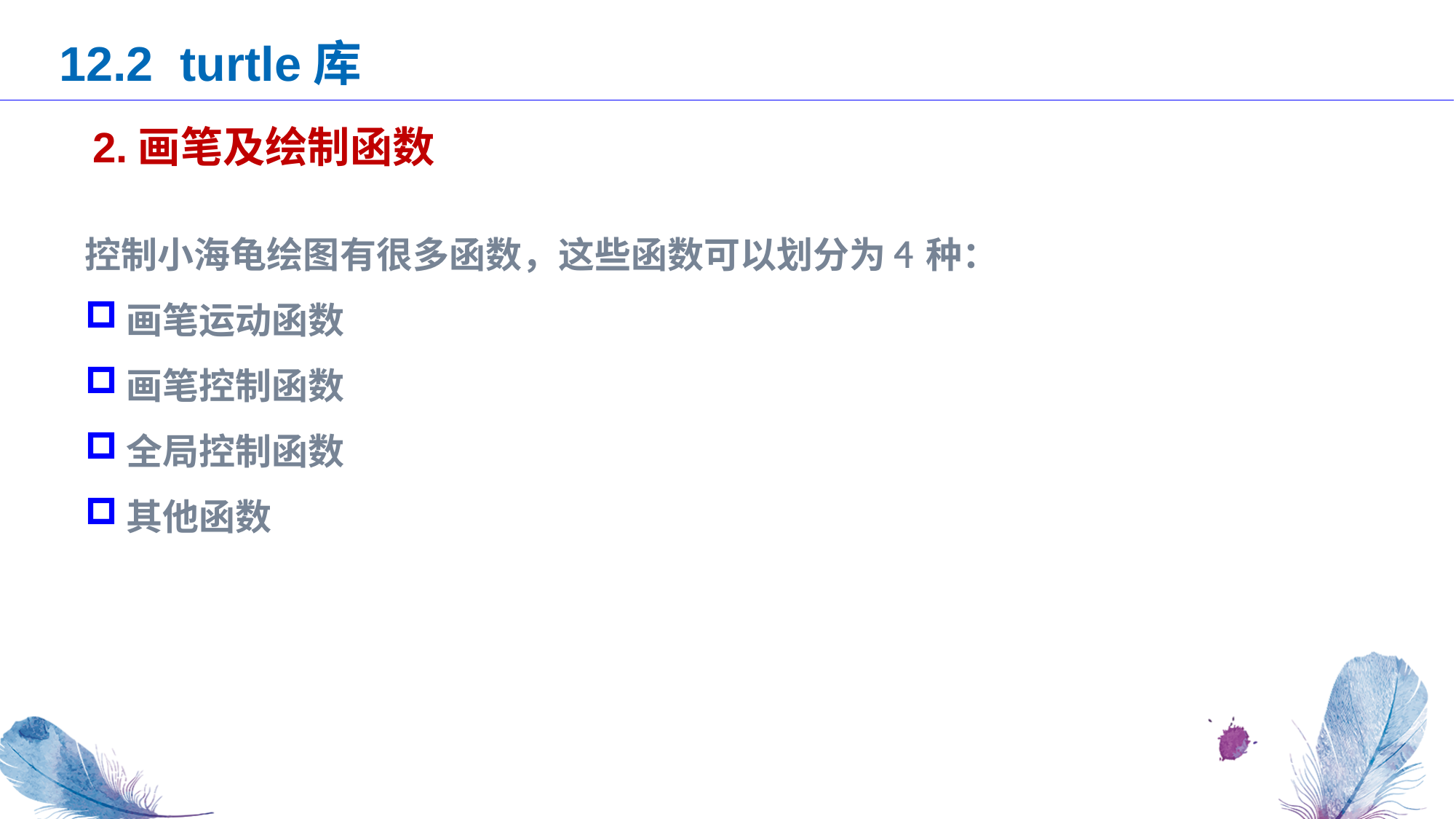

12.2  turtle库
2.画笔及绘制函数
控制小海龟绘图有很多函数，这些函数可以划分为4种：
画笔运动函数
画笔控制函数
全局控制函数
其他函数